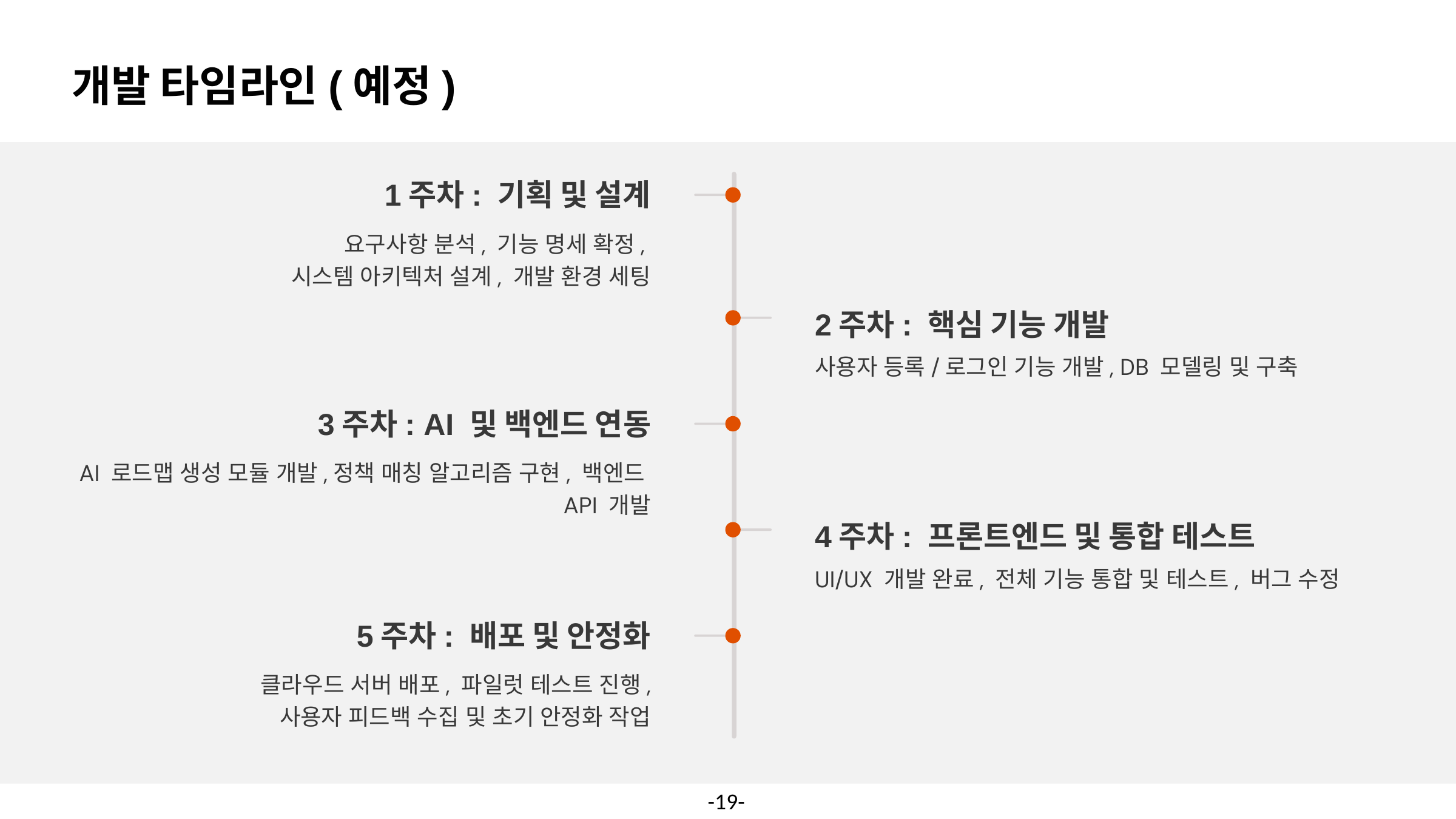

개발 타임라인(예정)

1주차: 기획 및 설계

요구사항 분석, 기능 명세 확정,
시스템 아키텍처 설계, 개발 환경 세팅
2주차: 핵심 기능 개발

사용자 등록/로그인 기능 개발, DB 모델링 및 구축
3주차: AI 및 백엔드 연동

AI 로드맵 생성 모듈 개발,정책 매칭 알고리즘 구현, 백엔드
API 개발
4주차: 프론트엔드 및 통합 테스트

UI/UX 개발 완료, 전체 기능 통합 및 테스트, 버그 수정
5주차: 배포 및 안정화

클라우드 서버 배포, 파일럿 테스트 진행,
 사용자 피드백 수집 및 초기 안정화 작업
-19-